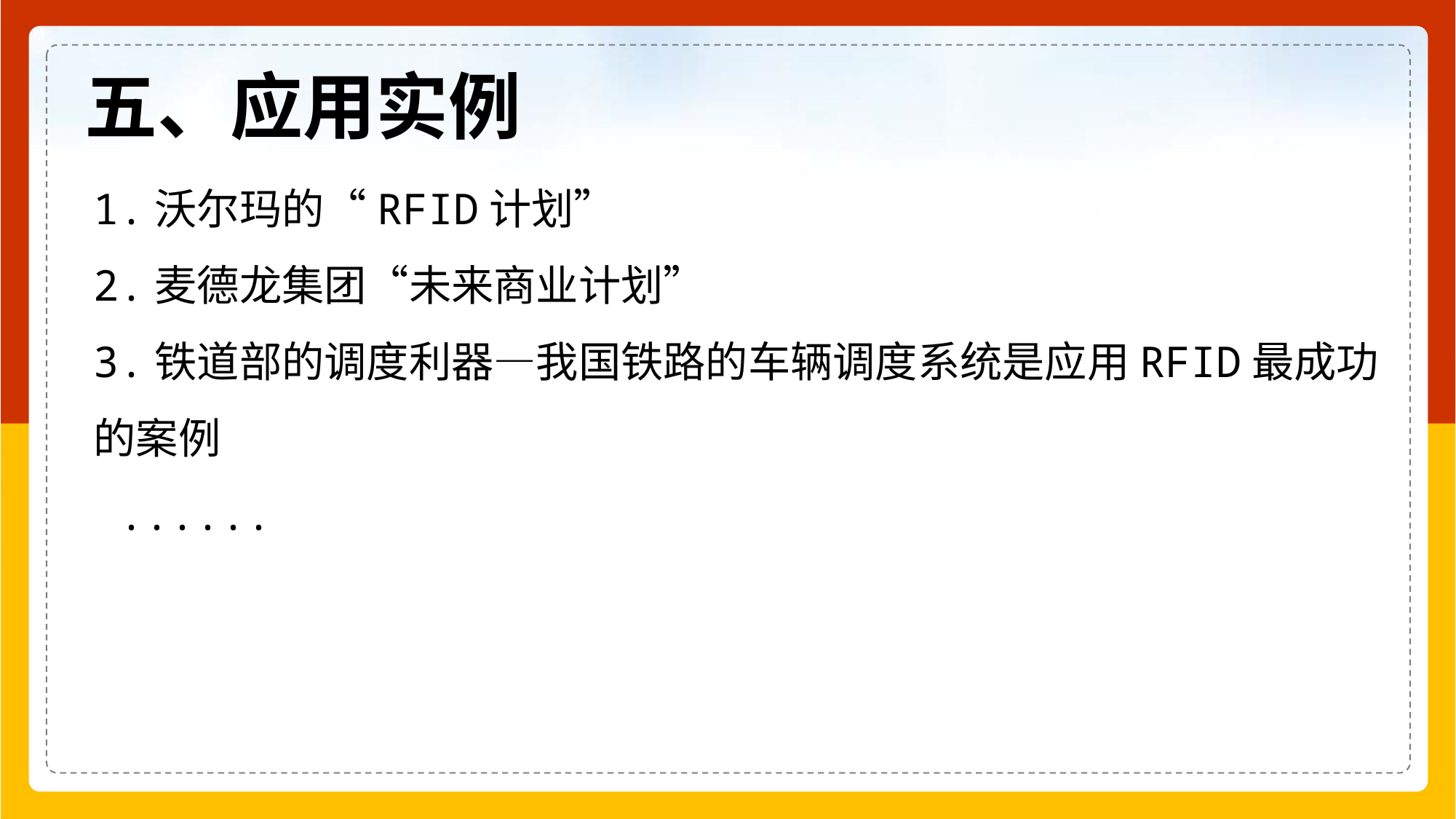

五、应用实例
1.沃尔玛的“RFID计划”
2.麦德龙集团“未来商业计划”
3.铁道部的调度利器—我国铁路的车辆调度系统是应用RFID最成功的案例
 ......